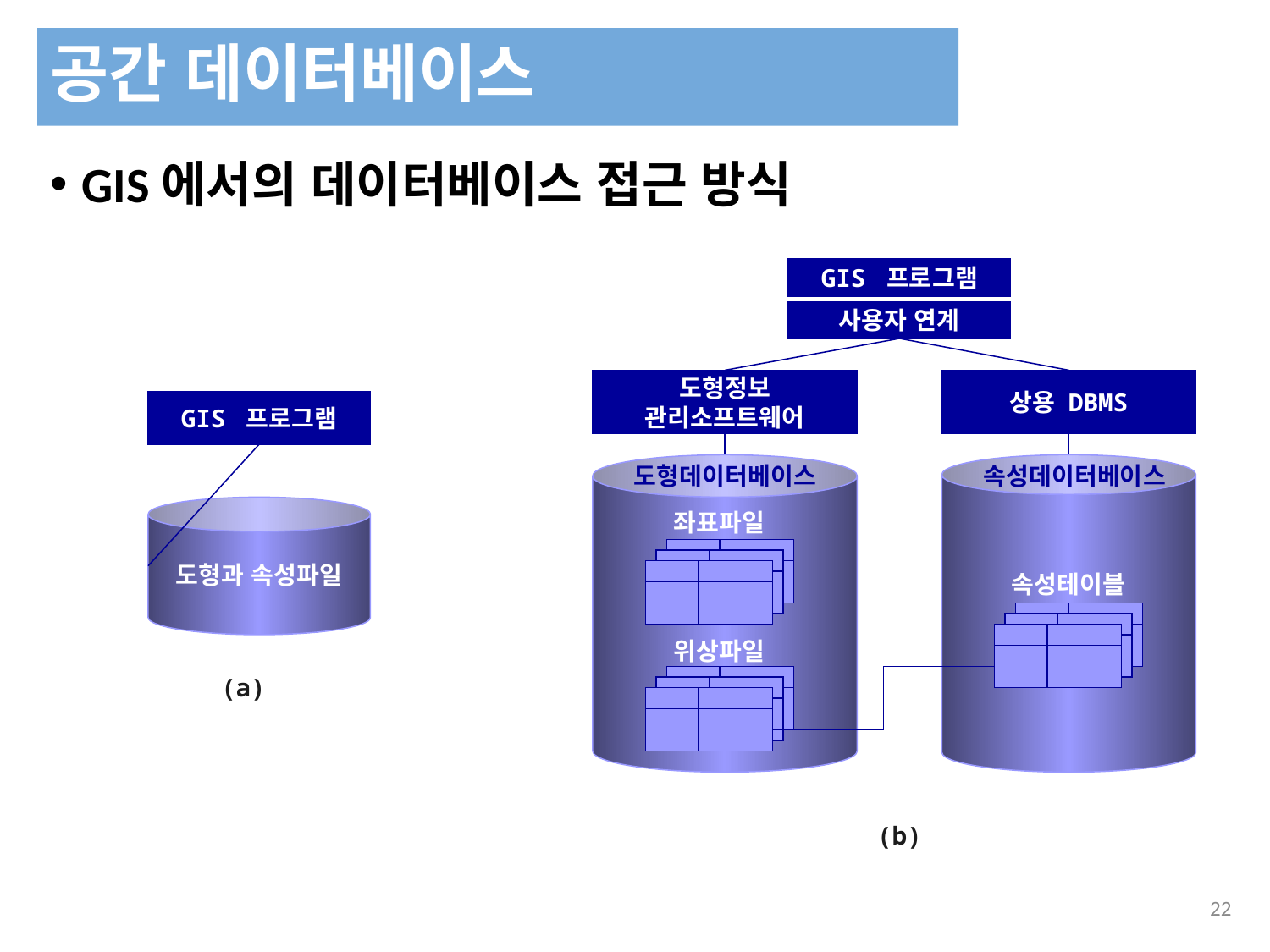

공간 데이터베이스
GIS에서의 데이터베이스 접근 방식
GIS 프로그램
사용자 연계
도형정보
관리소프트웨어
상용 DBMS

도형데이터베이스

속성데이터베이스
좌표파일

속성테이블

위상파일

(b)
GIS 프로그램
도형과 속성파일
(a)
22